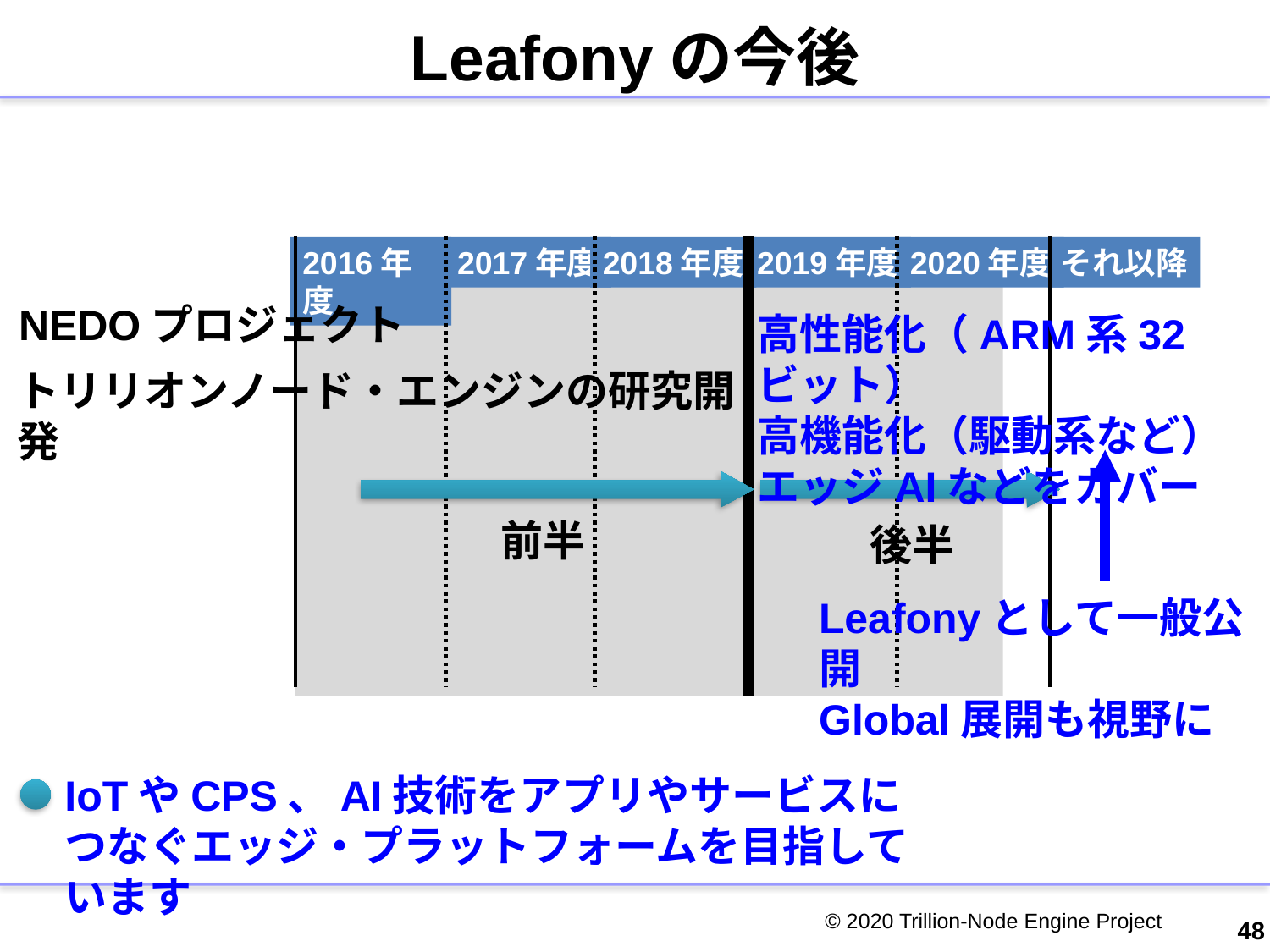

# Leafonyの今後
2016年度
2017年度
2018年度
2019年度
2020年度
それ以降

NEDOプロジェクト
高性能化（ARM系32ビット）
高機能化（駆動系など）
エッジAIなどをカバー
トリリオンノード・エンジンの研究開発

前半
後半
Leafonyとして一般公開
Global展開も視野に
IoTやCPS、AI技術をアプリやサービスにつなぐエッジ・プラットフォームを目指しています